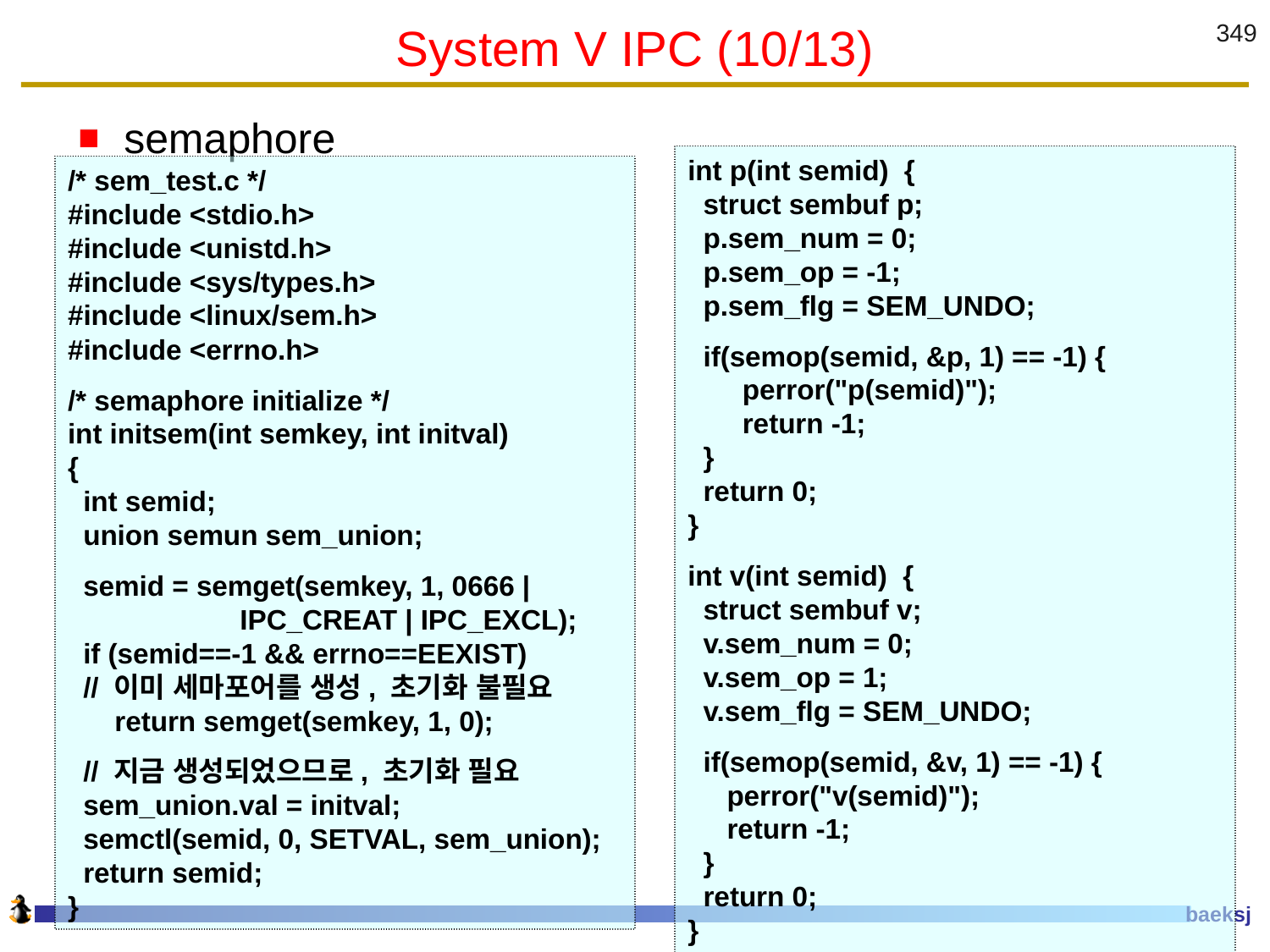

# System V IPC (10/13)
349
semaphore
int p(int semid)  {
  struct sembuf p;
  p.sem_num = 0;
  p.sem_op = -1;
  p.sem_flg = SEM_UNDO;

  if(semop(semid, &p, 1) == -1) {
       perror("p(semid)");
       return -1;
  }
  return 0;
}

int v(int semid)  {
  struct sembuf v;
  v.sem_num = 0;
  v.sem_op = 1;
  v.sem_flg = SEM_UNDO;

  if(semop(semid, &v, 1) == -1) {
     perror("v(semid)");
     return -1;
  }
  return 0;
}
/* sem_test.c */
#include <stdio.h>
#include <unistd.h>
#include <sys/types.h>
#include <linux/sem.h>
#include <errno.h>

/* semaphore initialize */
int initsem(int semkey, int initval)
{
  int semid;
  union semun sem_union;

  semid = semget(semkey, 1, 0666 |
                      IPC_CREAT | IPC_EXCL);
  if (semid==-1 && errno==EEXIST)
  // 이미 세마포어를 생성, 초기화 불필요
      return semget(semkey, 1, 0);

  // 지금 생성되었으므로, 초기화 필요
  sem_union.val = initval;
  semctl(semid, 0, SETVAL, sem_union);
  return semid;
}